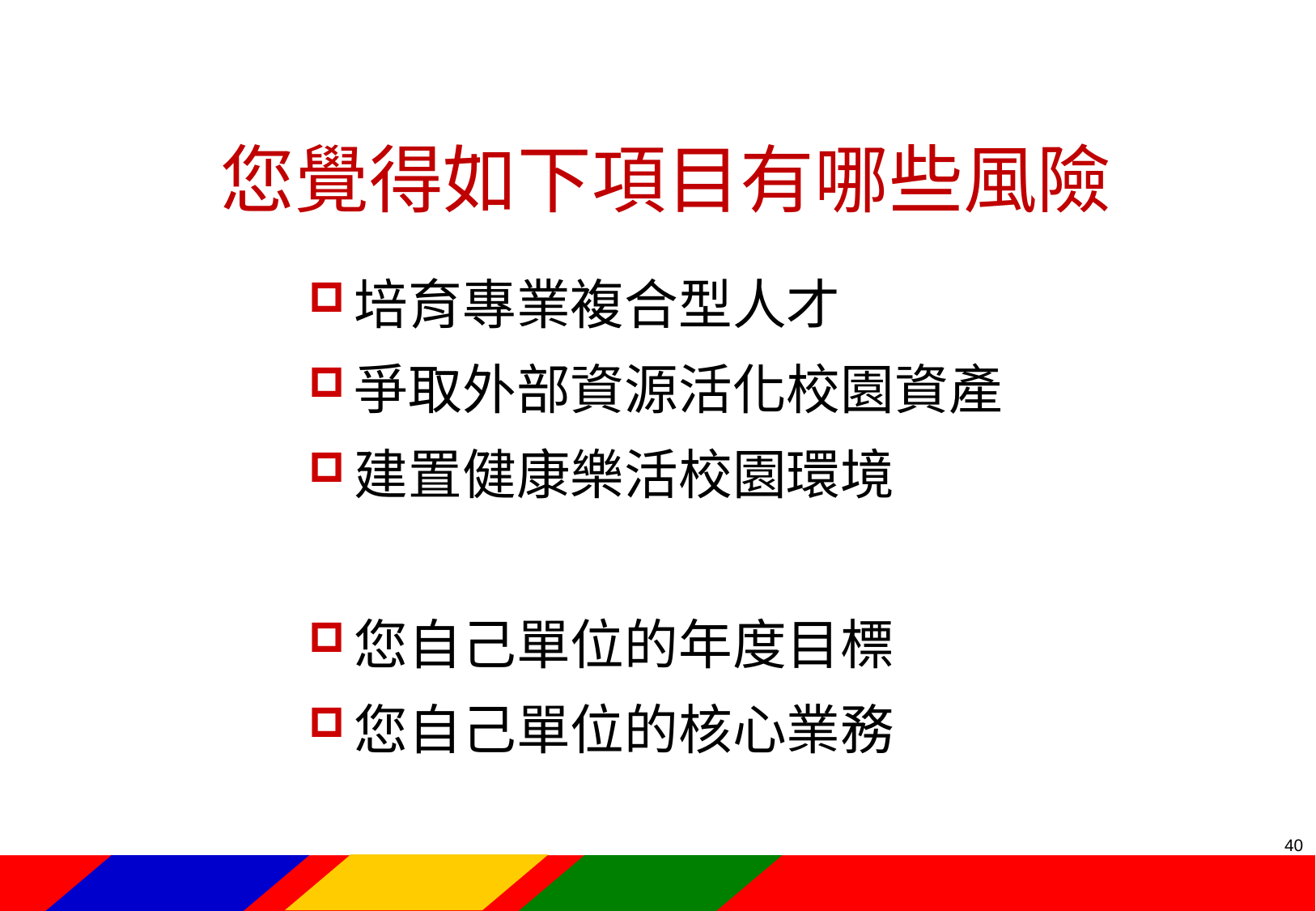

# 您覺得如下項目有哪些風險
培育專業複合型人才
爭取外部資源活化校園資產
建置健康樂活校園環境

您自己單位的年度目標
您自己單位的核心業務

40